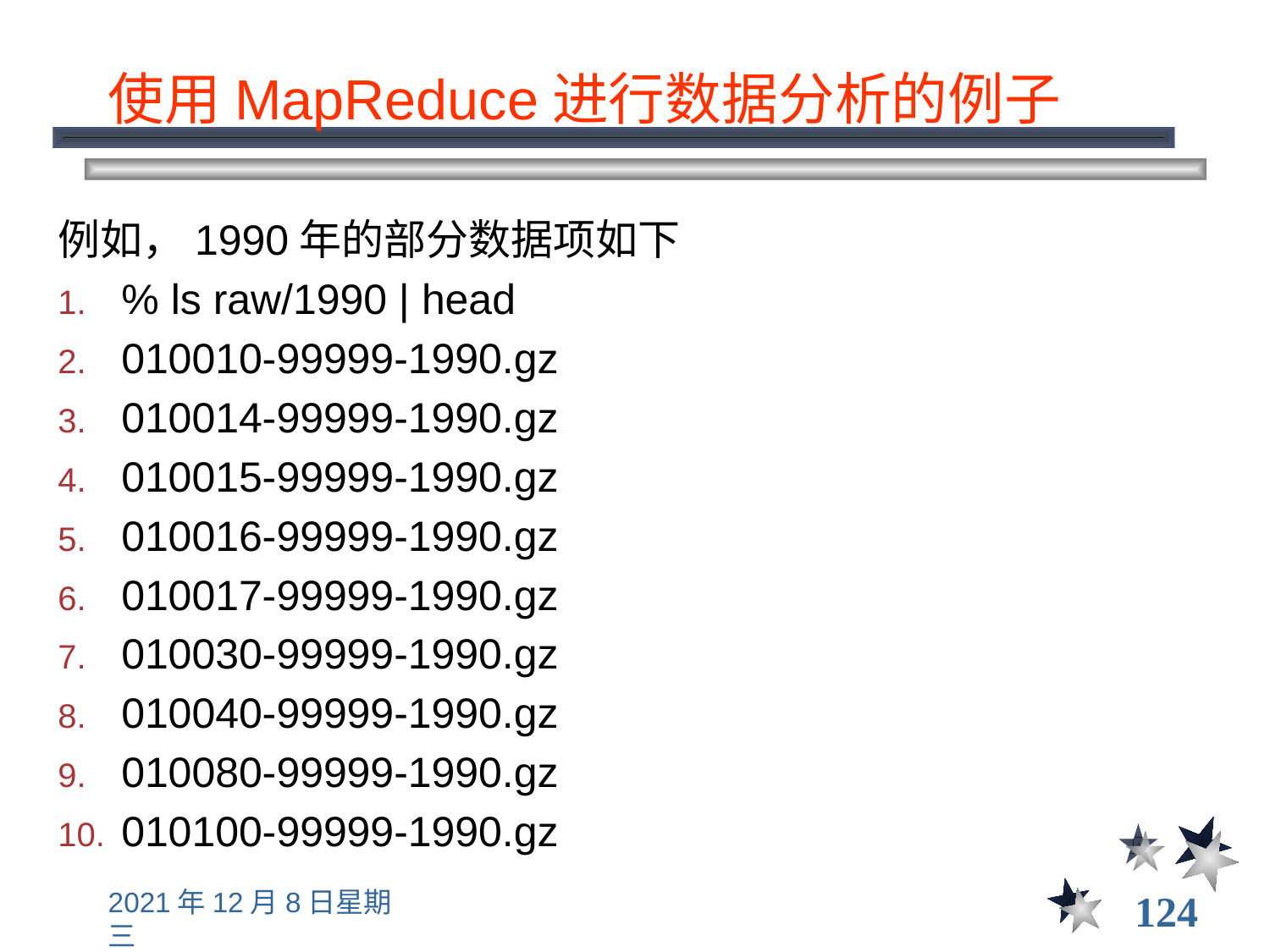

# 使用MapReduce进行数据分析的例子
例如，1990年的部分数据项如下
% ls raw/1990 | head
010010-99999-1990.gz
010014-99999-1990.gz
010015-99999-1990.gz
010016-99999-1990.gz
010017-99999-1990.gz
010030-99999-1990.gz
010040-99999-1990.gz
010080-99999-1990.gz
010100-99999-1990.gz
124
2021年12月8日星期三